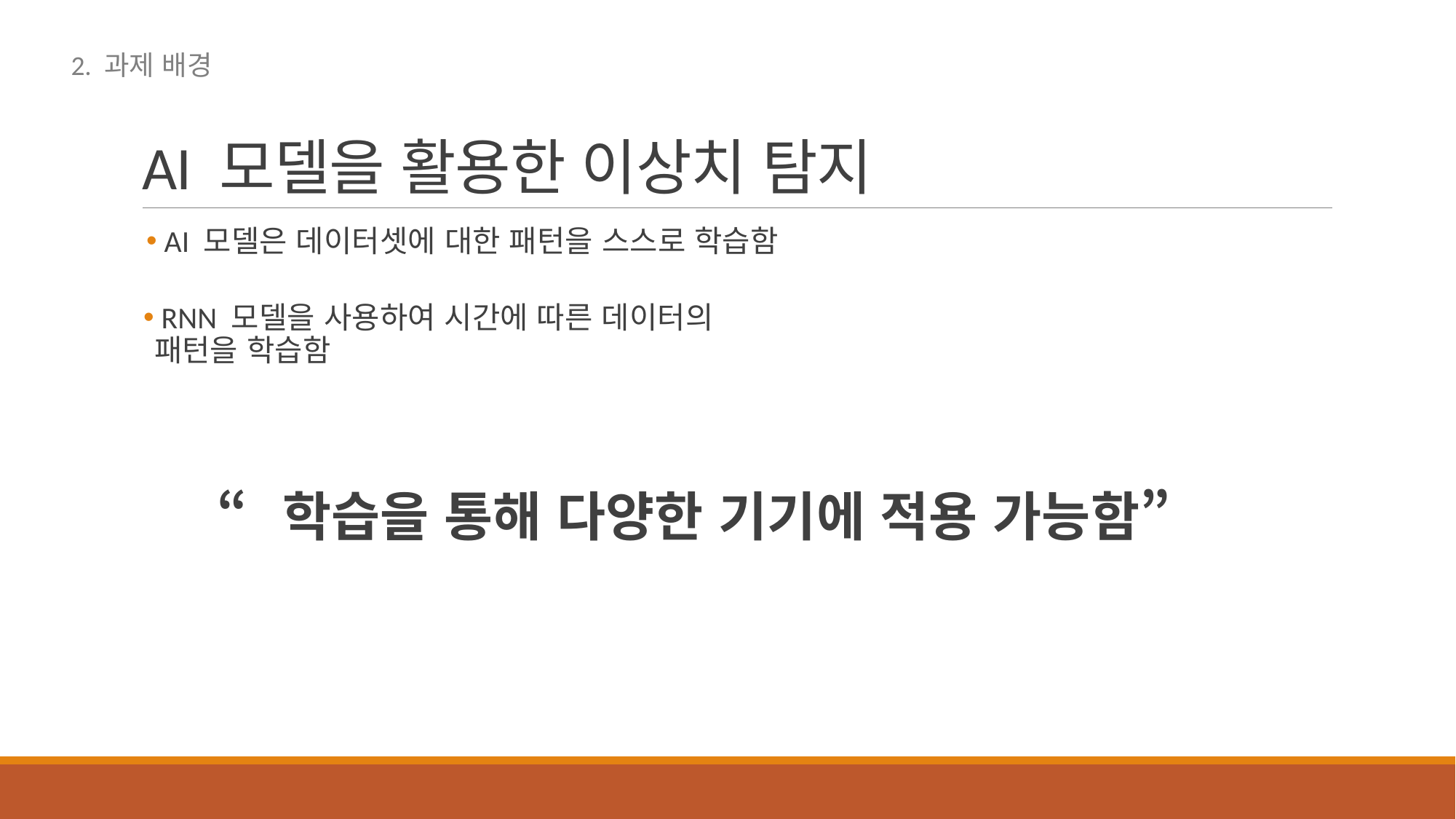

2. 과제 배경
# AI 모델을 활용한 이상치 탐지
 AI 모델은 데이터셋에 대한 패턴을 스스로 학습함

 RNN 모델을 사용하여 시간에 따른 데이터의 패턴을 학습함

“학습을 통해 다양한 기기에 적용 가능함”